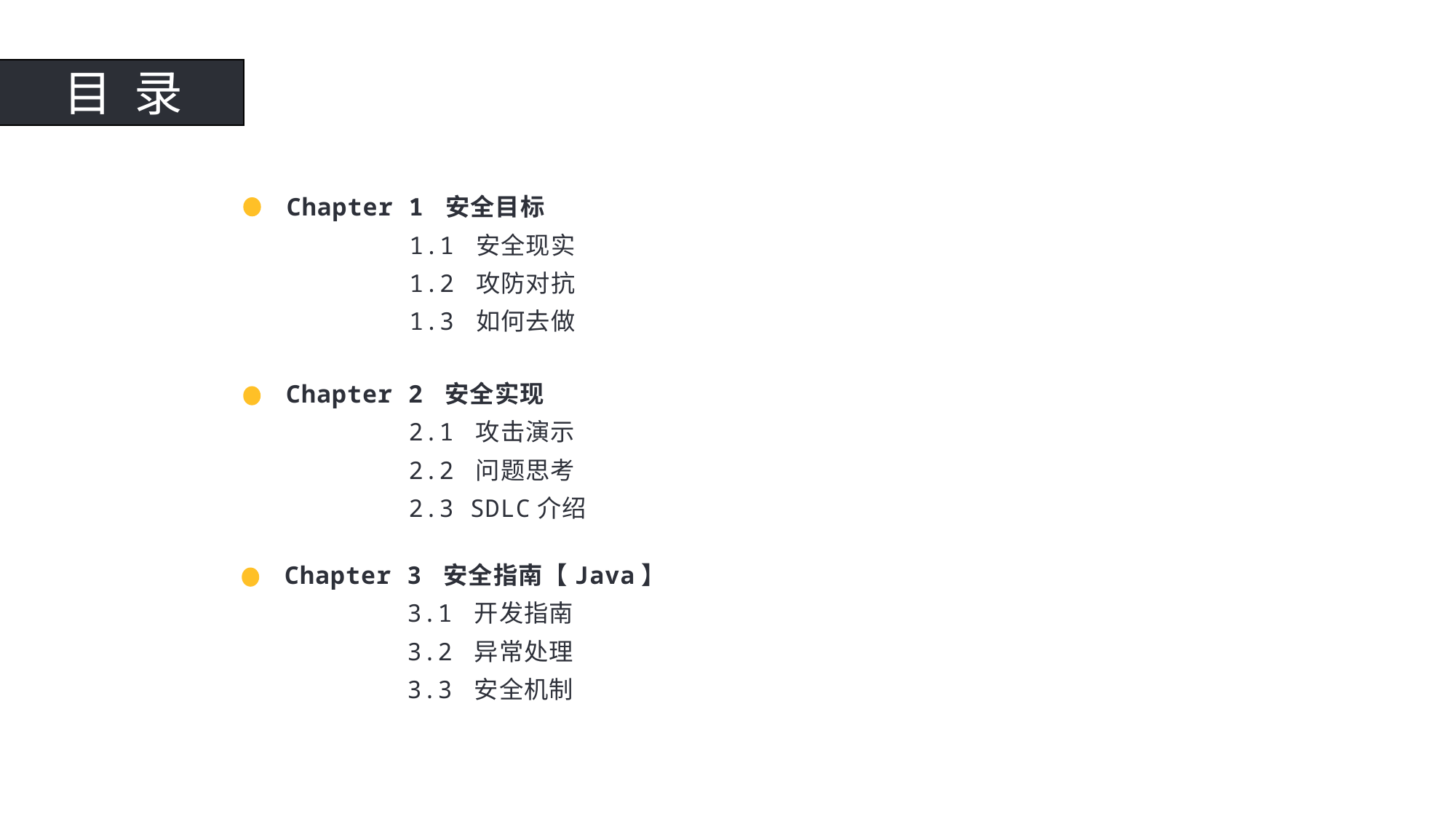

目  录

Chapter 1 安全目标
        1.1 安全现实
        1.2 攻防对抗
        1.3 如何去做

Chapter 2 安全实现
        2.1 攻击演示
        2.2 问题思考
        2.3 SDLC介绍

Chapter 3 安全指南【Java】
        3.1 开发指南
        3.2 异常处理
        3.3 安全机制